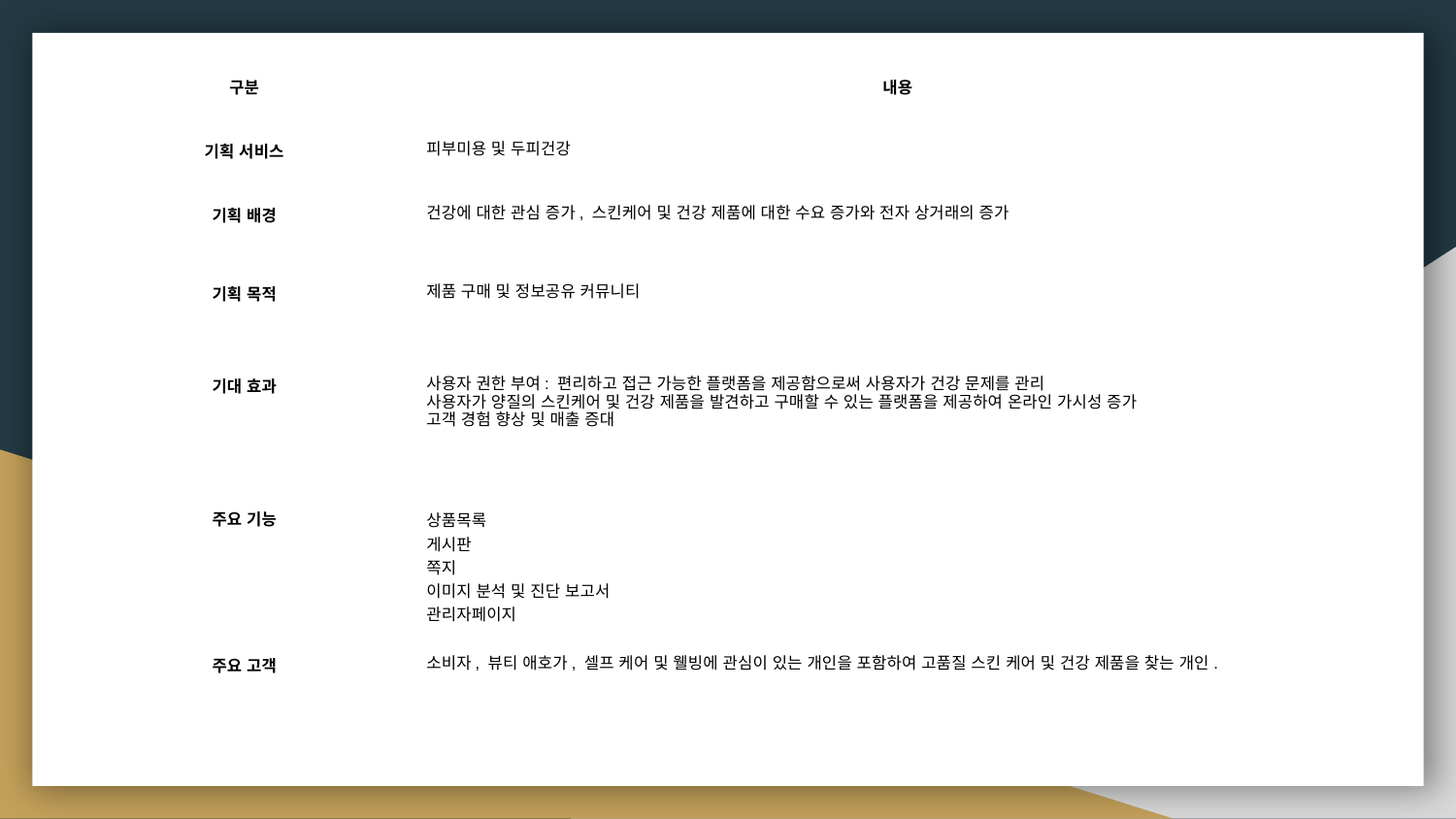

| 구분 | 내용 |
| --- | --- |
| 기획 서비스 | 피부미용 및 두피건강 |
| 기획 배경 | 건강에 대한 관심 증가, 스킨케어 및 건강 제품에 대한 수요 증가와 전자 상거래의 증가 |
| 기획 목적 | 제품 구매 및 정보공유 커뮤니티 |
| 기대 효과 | 사용자 권한 부여: 편리하고 접근 가능한 플랫폼을 제공함으로써 사용자가 건강 문제를 관리 사용자가 양질의 스킨케어 및 건강 제품을 발견하고 구매할 수 있는 플랫폼을 제공하여 온라인 가시성 증가 고객 경험 향상 및 매출 증대 |
| 주요 기능 | 상품목록 게시판 쪽지 이미지 분석 및 진단 보고서 관리자페이지 |
| 주요 고객 | 소비자, 뷰티 애호가, 셀프 케어 및 웰빙에 관심이 있는 개인을 포함하여 고품질 스킨 케어 및 건강 제품을 찾는 개인. |